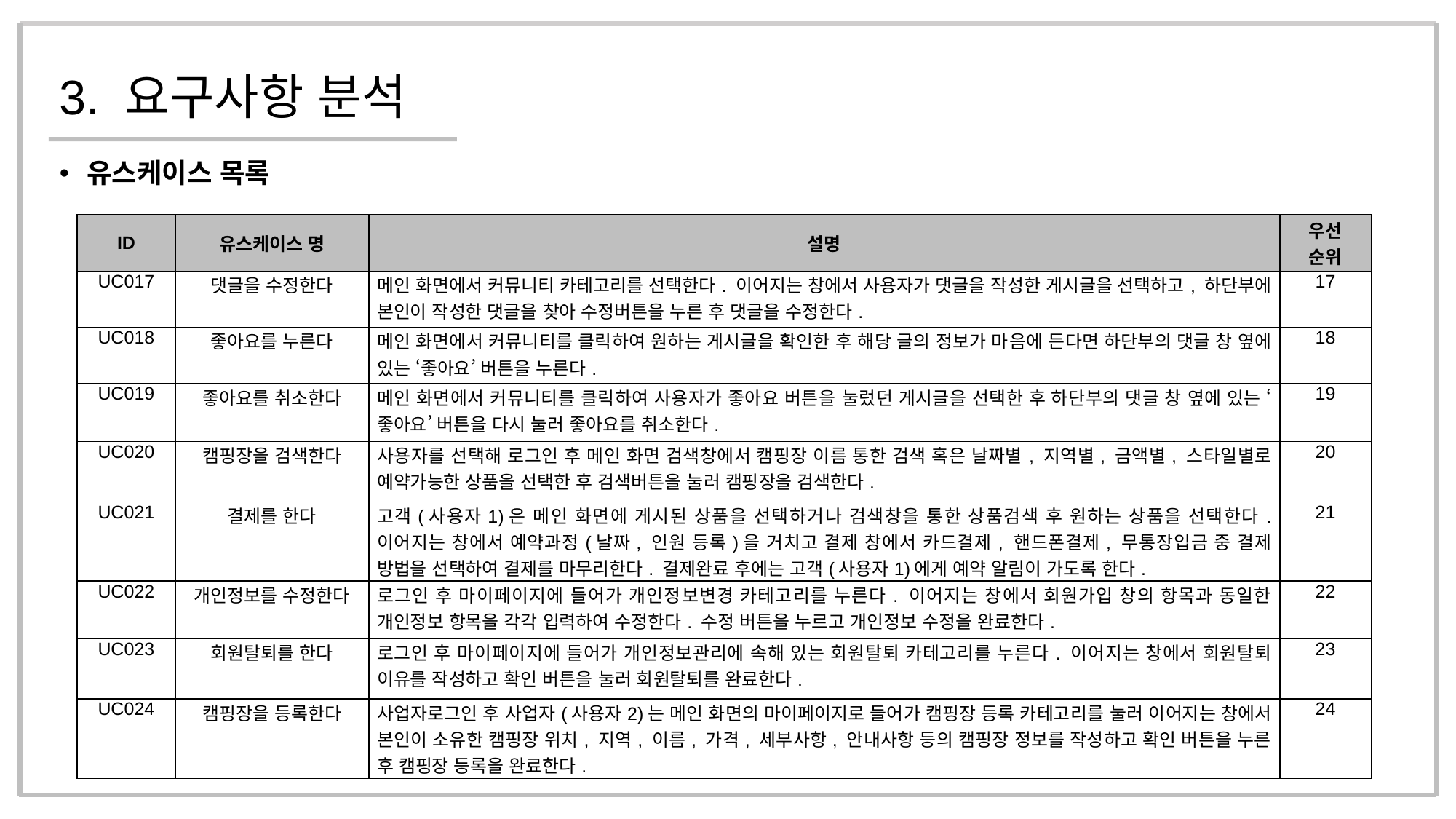

# 3. 요구사항 분석

유스케이스 목록
| ID | 유스케이스 명 | 설명 | 우선 순위 |
| --- | --- | --- | --- |
| UC017 | 댓글을 수정한다 | 메인 화면에서 커뮤니티 카테고리를 선택한다. 이어지는 창에서 사용자가 댓글을 작성한 게시글을 선택하고, 하단부에 본인이 작성한 댓글을 찾아 수정버튼을 누른 후 댓글을 수정한다. | 17 |
| UC018 | 좋아요를 누른다 | 메인 화면에서 커뮤니티를 클릭하여 원하는 게시글을 확인한 후 해당 글의 정보가 마음에 든다면 하단부의 댓글 창 옆에 있는 ‘좋아요’ 버튼을 누른다. | 18 |
| UC019 | 좋아요를 취소한다 | 메인 화면에서 커뮤니티를 클릭하여 사용자가 좋아요 버튼을 눌렀던 게시글을 선택한 후 하단부의 댓글 창 옆에 있는 ‘좋아요’ 버튼을 다시 눌러 좋아요를 취소한다. | 19 |
| UC020 | 캠핑장을 검색한다 | 사용자를 선택해 로그인 후 메인 화면 검색창에서 캠핑장 이름 통한 검색 혹은 날짜별, 지역별, 금액별, 스타일별로 예약가능한 상품을 선택한 후 검색버튼을 눌러 캠핑장을 검색한다. | 20 |
| UC021 | 결제를 한다 | 고객(사용자1)은 메인 화면에 게시된 상품을 선택하거나 검색창을 통한 상품검색 후 원하는 상품을 선택한다. 이어지는 창에서 예약과정(날짜, 인원 등록)을 거치고 결제 창에서 카드결제, 핸드폰결제, 무통장입금 중 결제 방법을 선택하여 결제를 마무리한다. 결제완료 후에는 고객(사용자1)에게 예약 알림이 가도록 한다. | 21 |
| UC022 | 개인정보를 수정한다 | 로그인 후 마이페이지에 들어가 개인정보변경 카테고리를 누른다. 이어지는 창에서 회원가입 창의 항목과 동일한 개인정보 항목을 각각 입력하여 수정한다. 수정 버튼을 누르고 개인정보 수정을 완료한다. | 22 |
| UC023 | 회원탈퇴를 한다 | 로그인 후 마이페이지에 들어가 개인정보관리에 속해 있는 회원탈퇴 카테고리를 누른다. 이어지는 창에서 회원탈퇴 이유를 작성하고 확인 버튼을 눌러 회원탈퇴를 완료한다. | 23 |
| UC024 | 캠핑장을 등록한다 | 사업자로그인 후 사업자(사용자2)는 메인 화면의 마이페이지로 들어가 캠핑장 등록 카테고리를 눌러 이어지는 창에서 본인이 소유한 캠핑장 위치, 지역, 이름, 가격, 세부사항, 안내사항 등의 캠핑장 정보를 작성하고 확인 버튼을 누른 후 캠핑장 등록을 완료한다. | 24 |